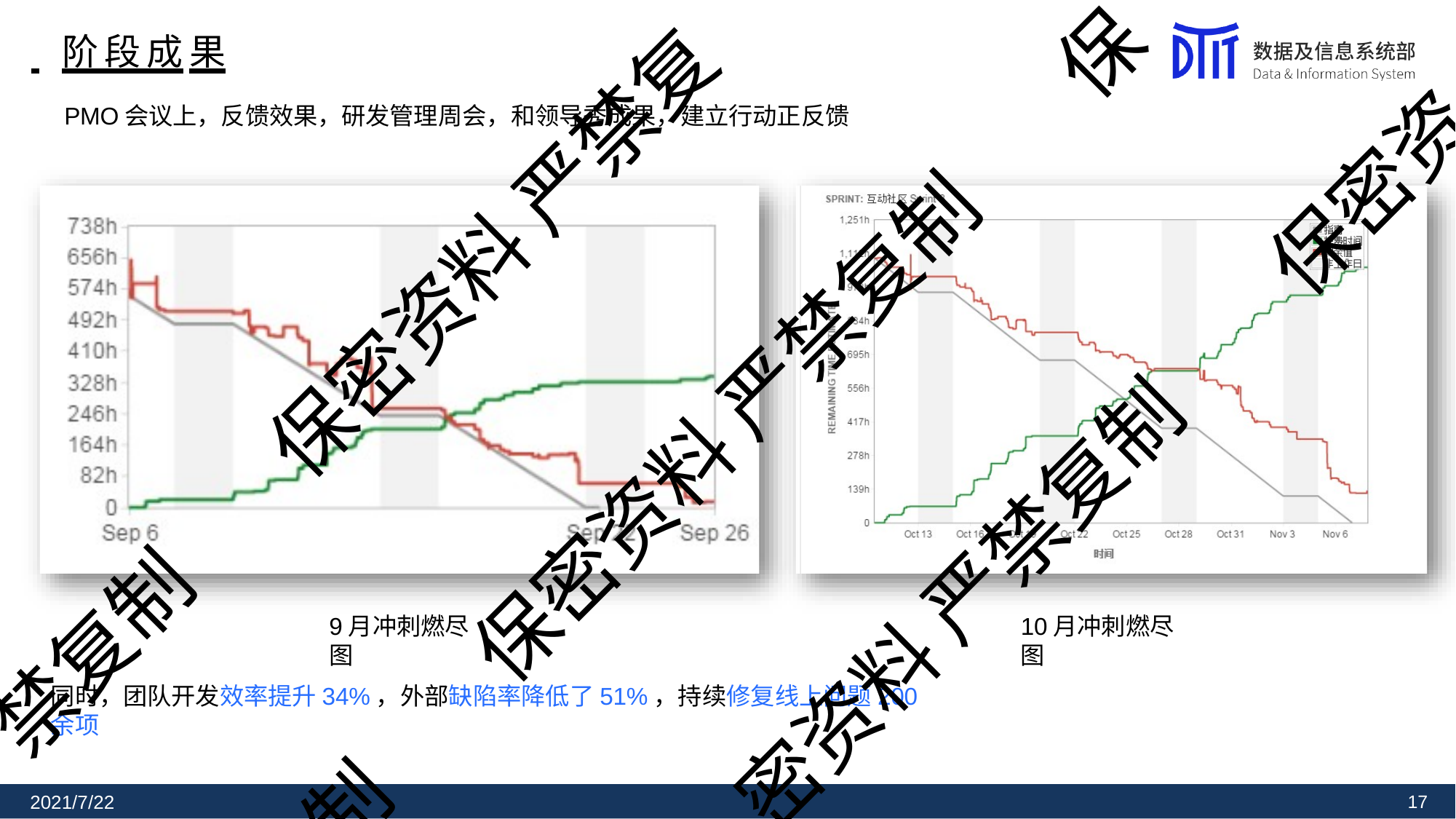

保
# 阶段成果
PMO会议上，反馈效果，研发管理周会，和领导秀成果，建立行动正反馈
保密资

保密资料 严禁复
保密资料 严禁复制
密资料 严禁复制
9月冲刺燃尽图
10月冲刺燃尽图
禁复制
同时，团队开发效率提升34%，外部缺陷率降低了51%，持续修复线上问题200余项
制
2021/7/22
17